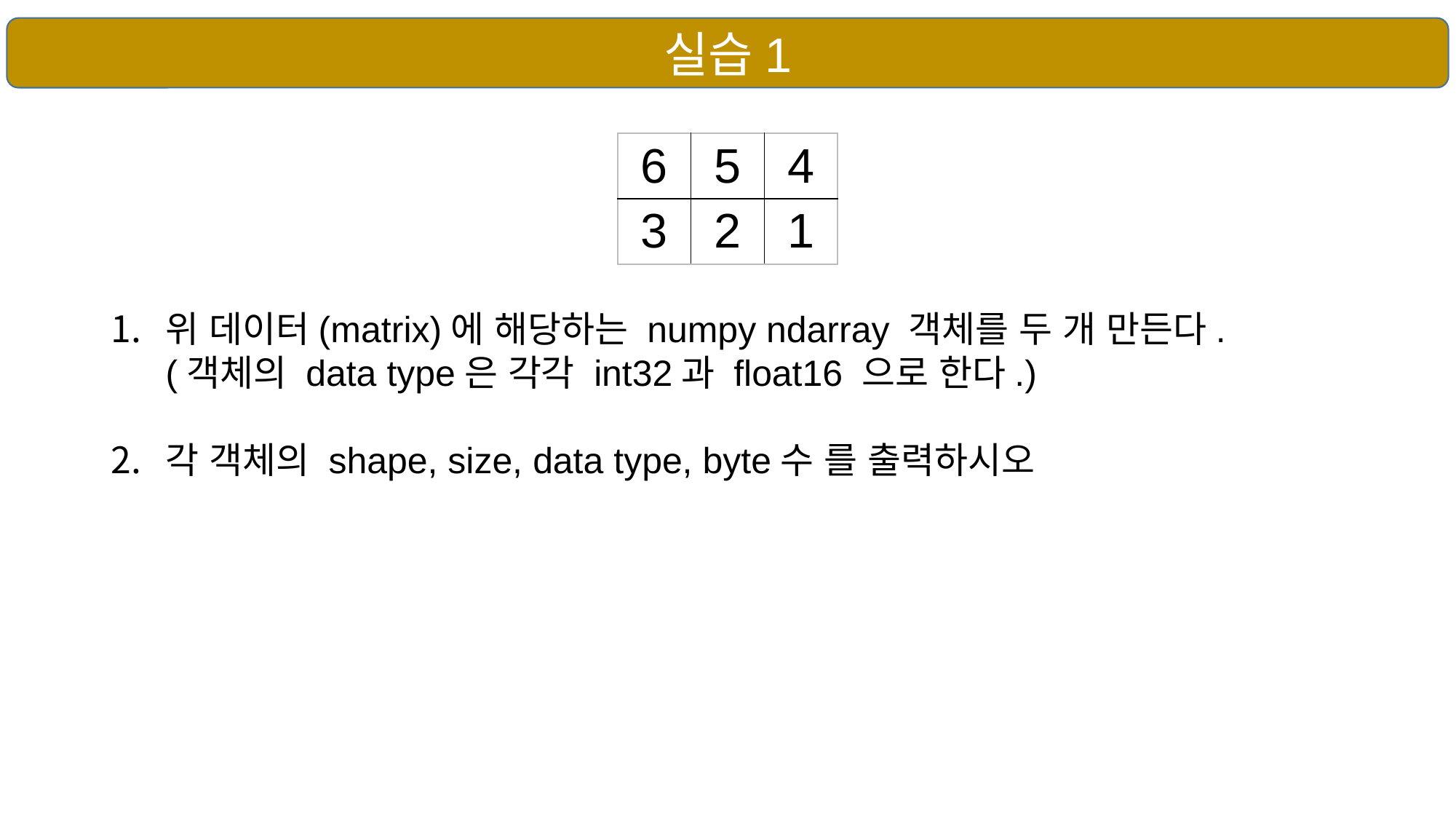

실습1
| 6 | 5 | 4 |
| --- | --- | --- |
| 3 | 2 | 1 |
위 데이터(matrix)에 해당하는 numpy ndarray 객체를 두 개 만든다.
(객체의 data type은 각각 int32과 float16 으로 한다.)

각 객체의 shape, size, data type, byte수 를 출력하시오